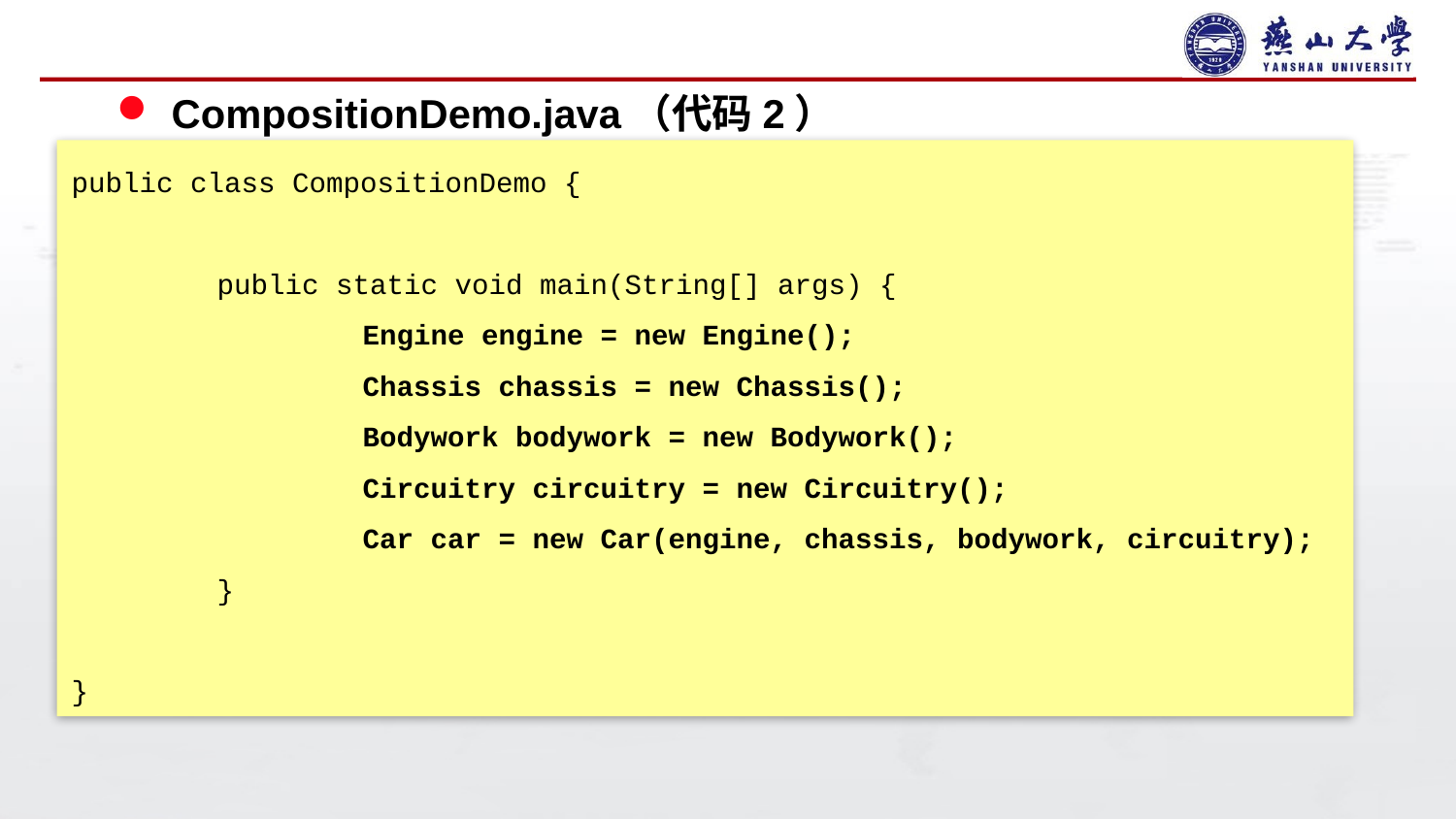

#
CompositionDemo.java（代码2）
public class CompositionDemo {

	public static void main(String[] args) {
		Engine engine = new Engine();
		Chassis chassis = new Chassis();
		Bodywork bodywork = new Bodywork();
		Circuitry circuitry = new Circuitry();
		Car car = new Car(engine, chassis, bodywork, circuitry);
	}

}